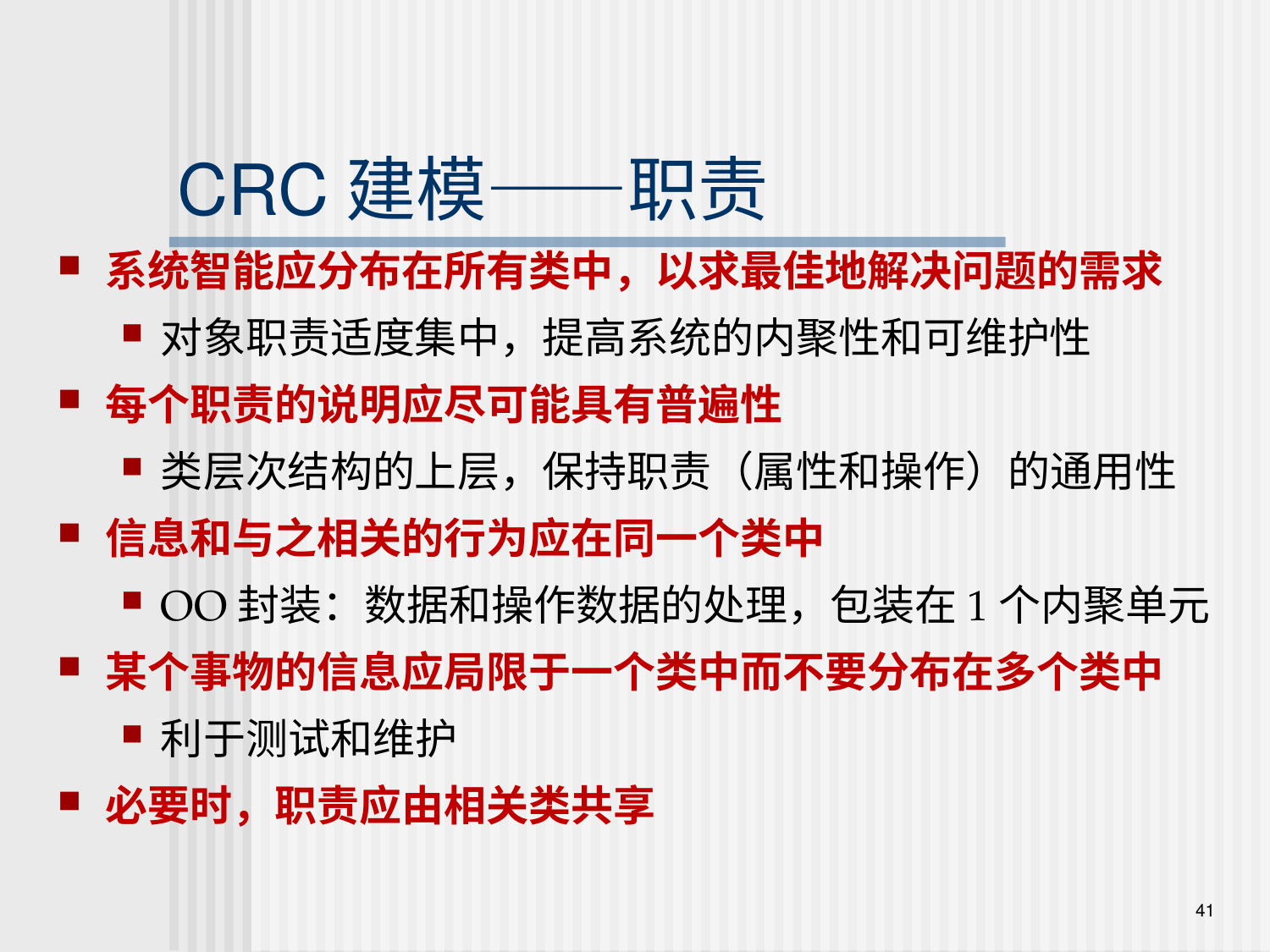

CRC建模——职责
系统智能应分布在所有类中，以求最佳地解决问题的需求
对象职责适度集中，提高系统的内聚性和可维护性
每个职责的说明应尽可能具有普遍性
类层次结构的上层，保持职责（属性和操作）的通用性
信息和与之相关的行为应在同一个类中
OO封装：数据和操作数据的处理，包装在1个内聚单元
某个事物的信息应局限于一个类中而不要分布在多个类中
利于测试和维护
必要时，职责应由相关类共享

41